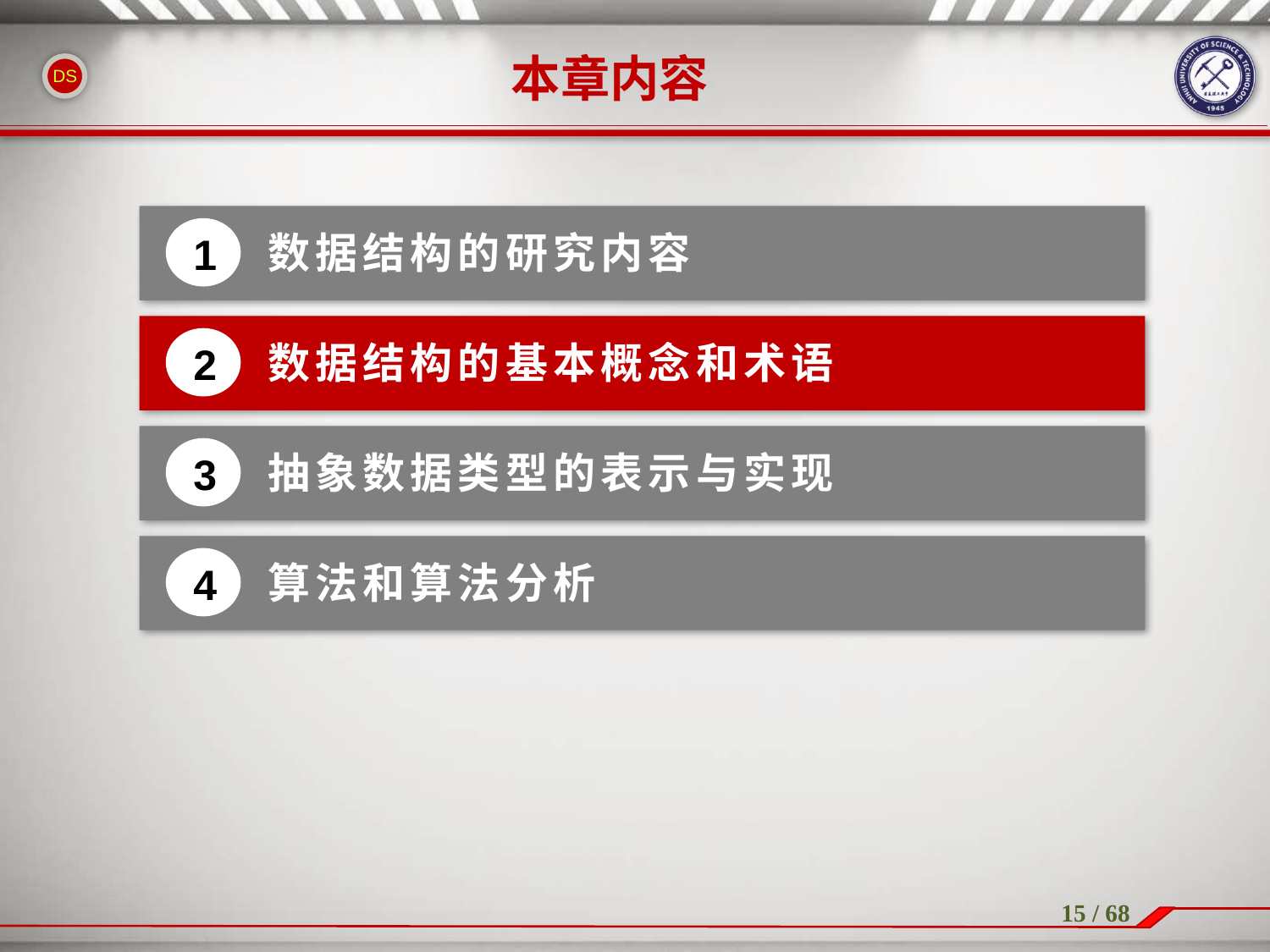

本章内容

数据结构的研究内容
1

数据结构的基本概念和术语
2

抽象数据类型的表示与实现
3

算法和算法分析
4